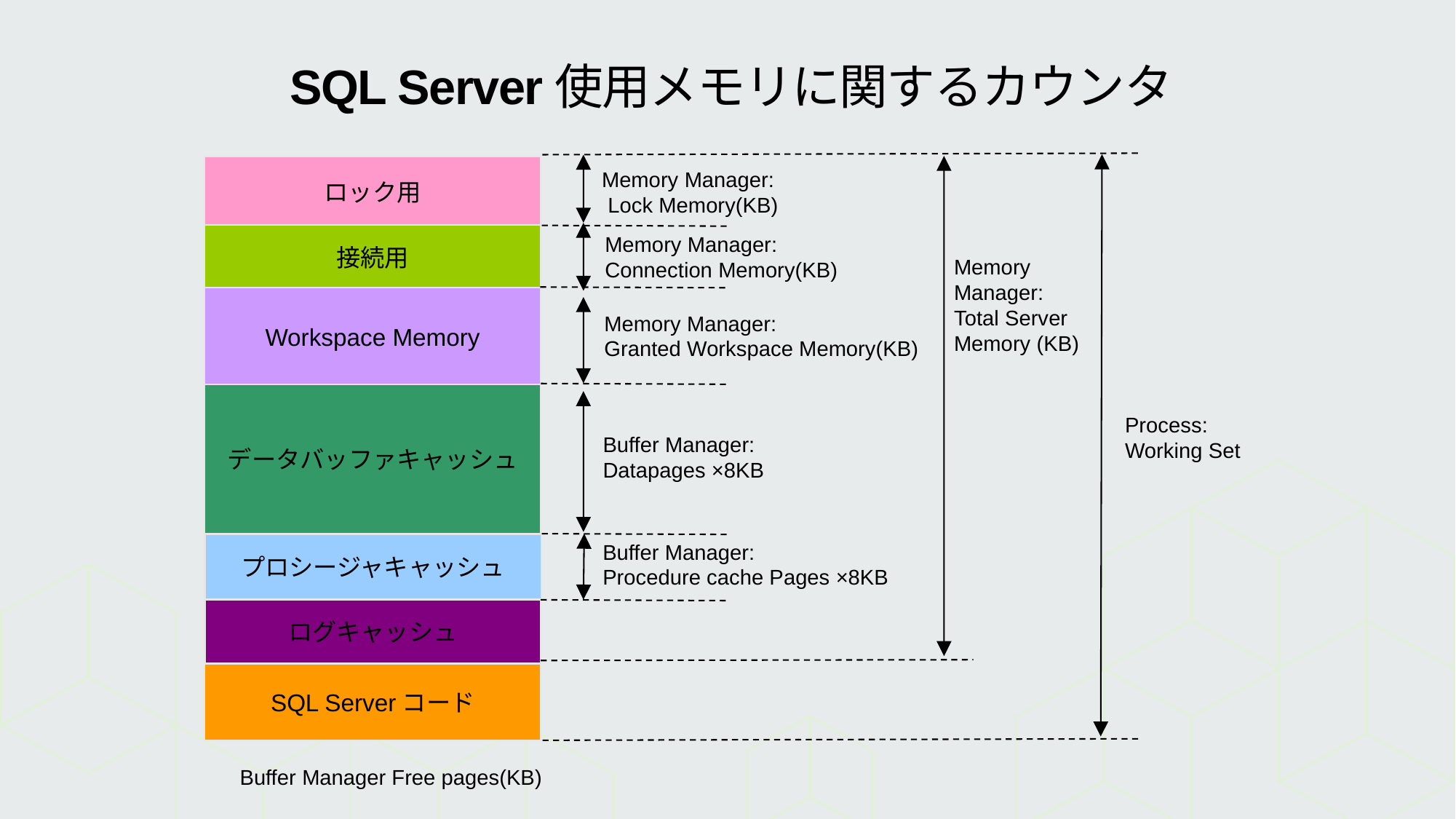

# SQL Server使用メモリに関するカウンタ

ロック用
接続用
Workspace Memory
データバッファキャッシュ
プロシージャキャッシュ
ログキャッシュ
SQL Serverコード
Memory Manager:
 Lock Memory(KB)

Memory Manager:
Connection Memory(KB)
Memory
Manager:
Total Server
Memory (KB)

Memory Manager:
Granted Workspace Memory(KB)

Process:
Working Set
Buffer Manager:
Datapages ×8KB
Buffer Manager:
Procedure cache Pages ×8KB

Buffer Manager Free pages(KB)